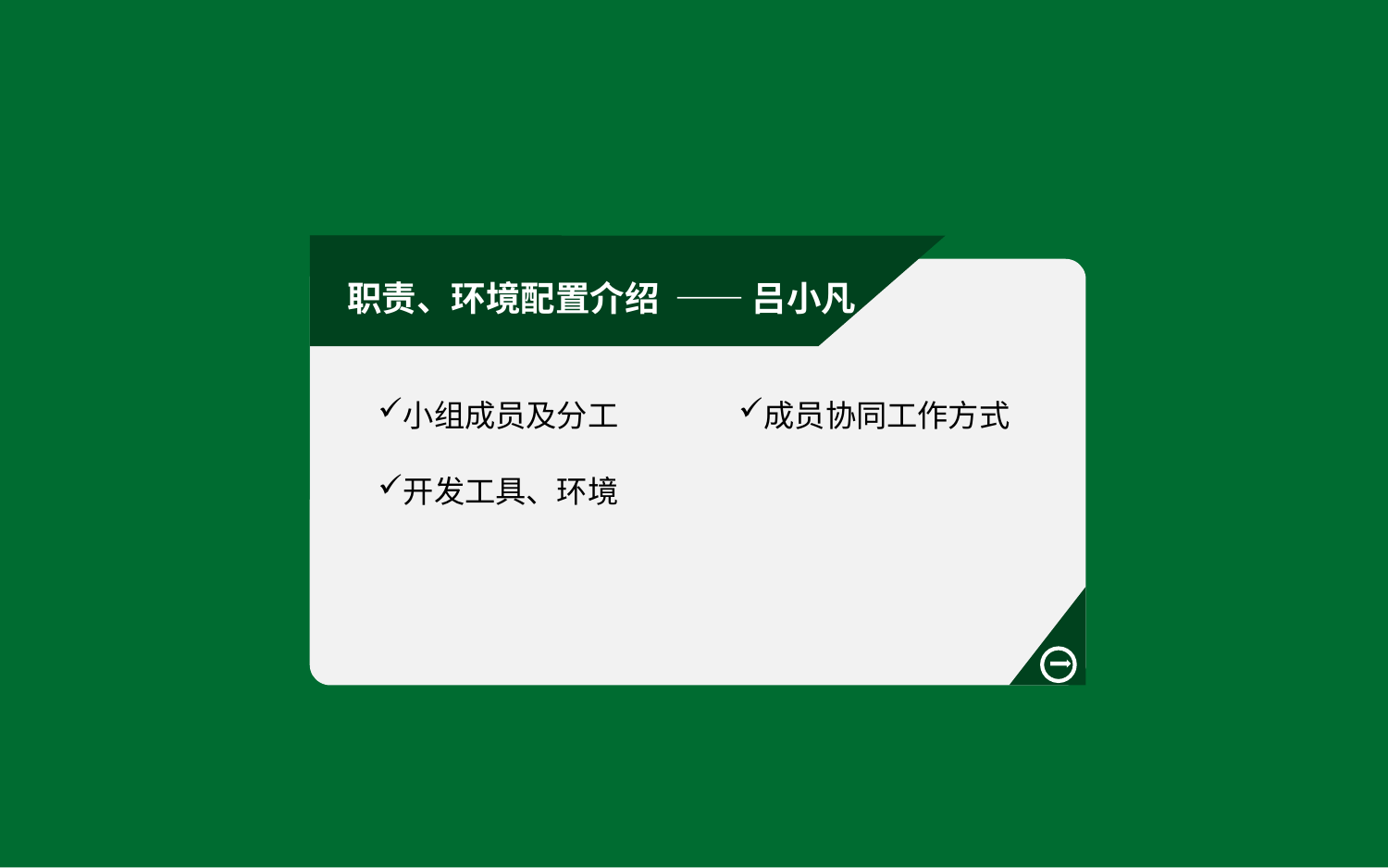

项目人员职责

职责、环境配置介绍  —— 吕小凡
小组成员及分工
成员协同工作方式
开发工具、环境